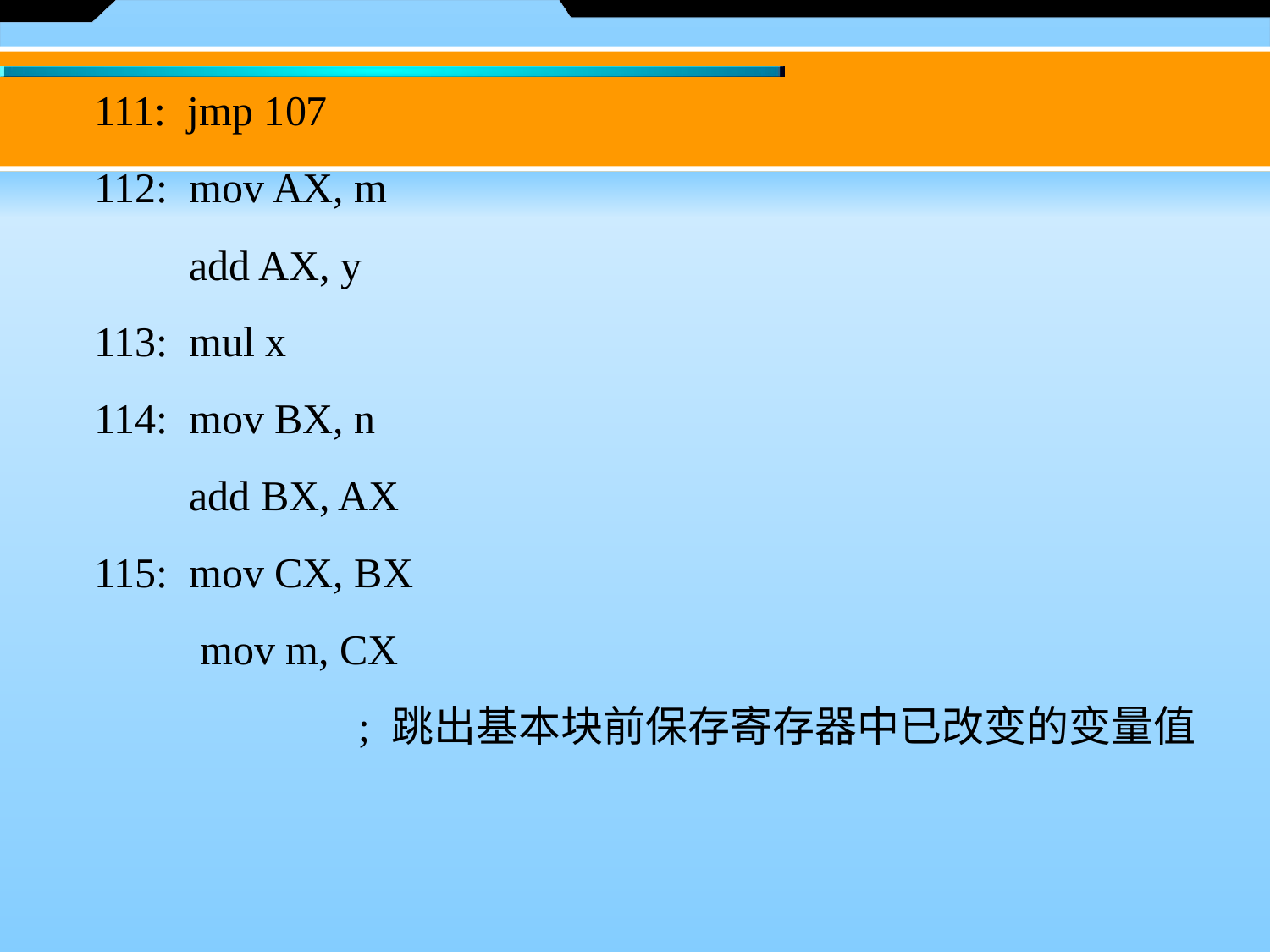

111:  jmp 107
112:  mov AX, m
         add AX, y
113:  mul x
114:  mov BX, n
         add BX, AX
115:  mov CX, BX
          mov m, CX
		 ; 跳出基本块前保存寄存器中已改变的变量值